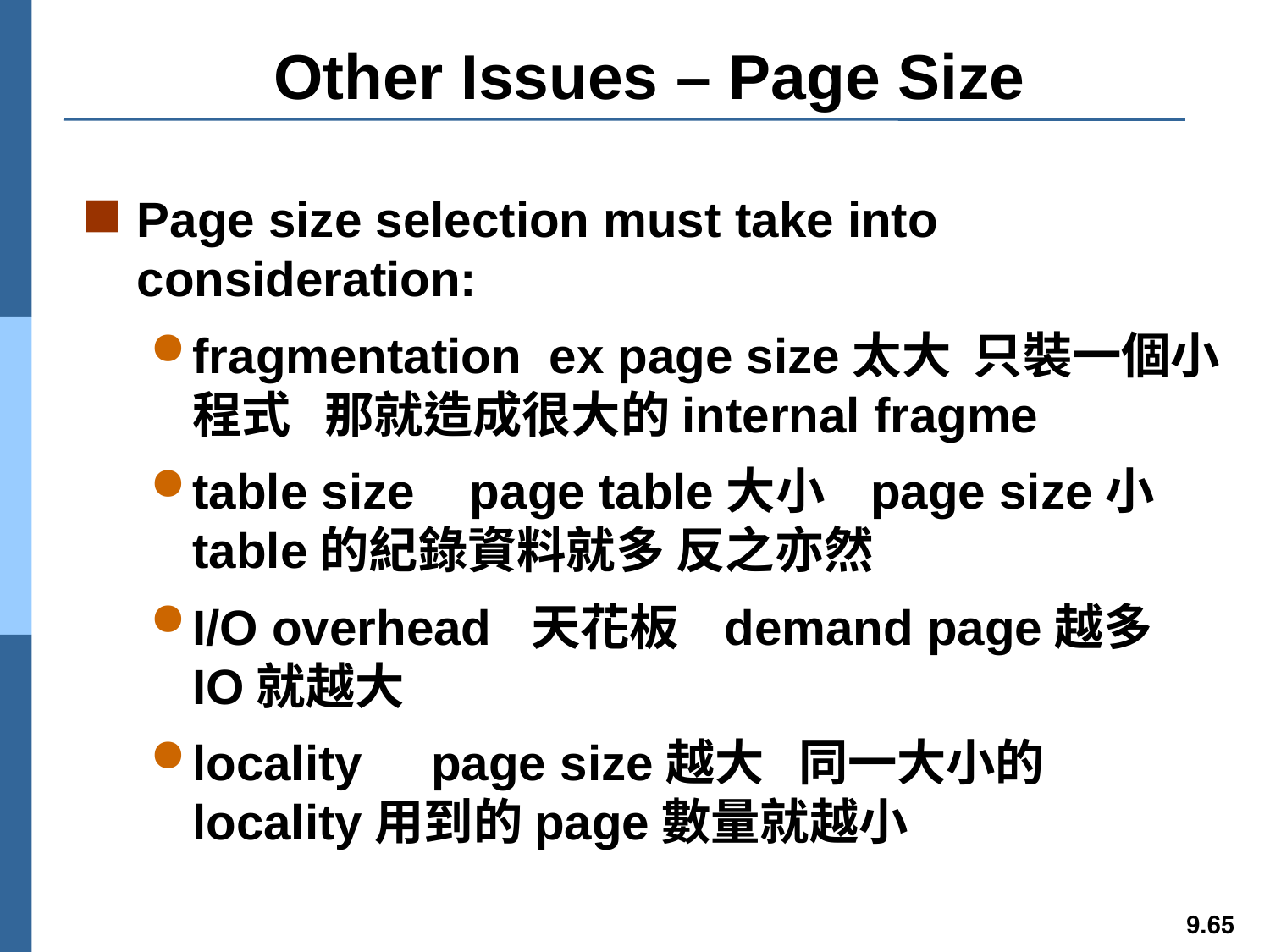

# Other Issues – Page Size
Page size selection must take into consideration:
fragmentation  ex page size太大  只裝一個小程式   那就造成很大的internal fragme
table size    page table大小   page size小 table的紀錄資料就多 反之亦然
I/O overhead  天花板   demand page越多  IO就越大
locality     page size越大   同一大小的locality用到的page數量就越小